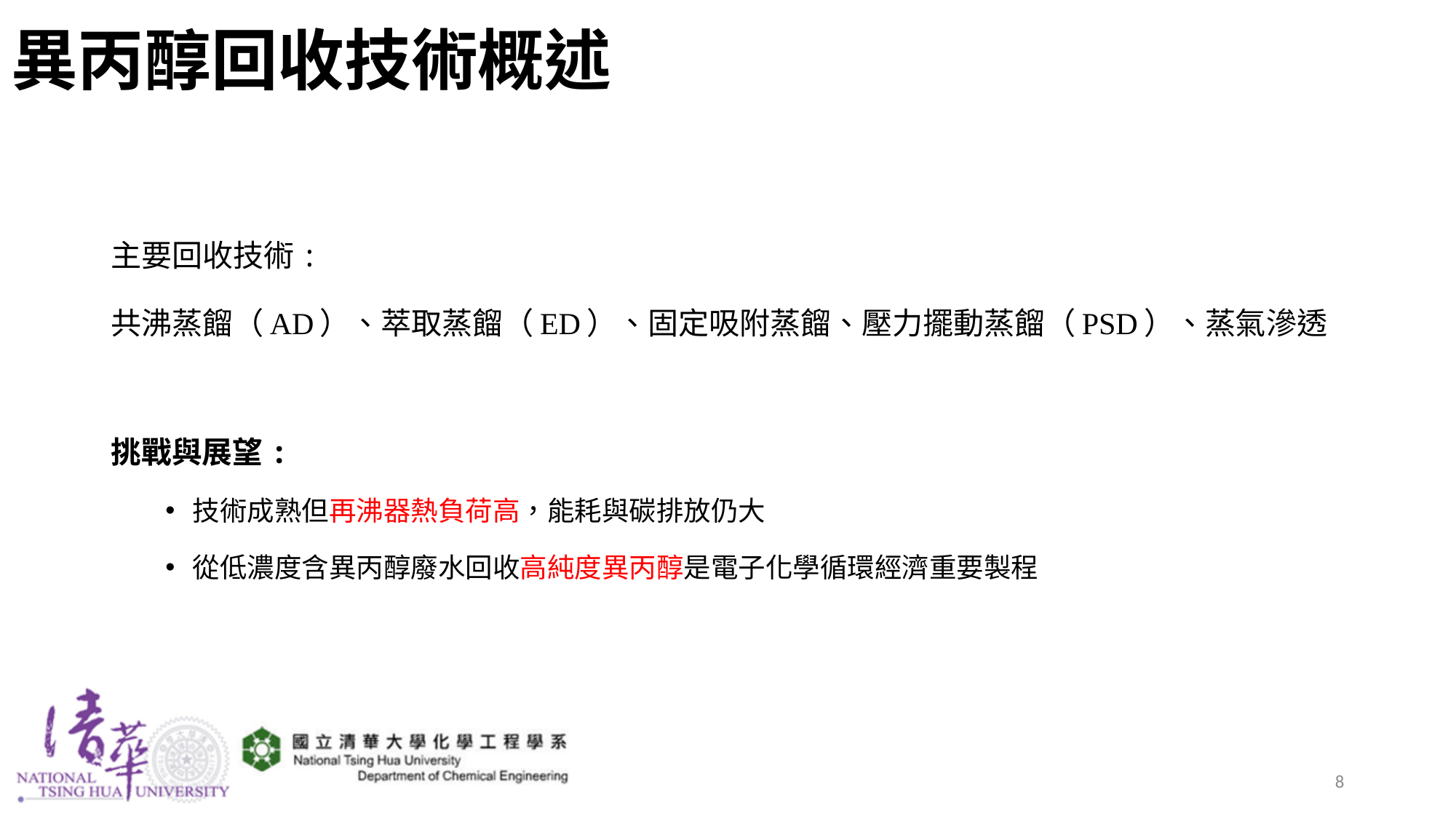

# 異丙醇回收技術概述
主要回收技術:
共沸蒸餾（AD）、萃取蒸餾（ED）、固定吸附蒸餾、壓力擺動蒸餾（PSD）、蒸氣滲透
挑戰與展望:
技術成熟但再沸器熱負荷高，能耗與碳排放仍大
從低濃度含異丙醇廢水回收高純度異丙醇是電子化學循環經濟重要製程
8